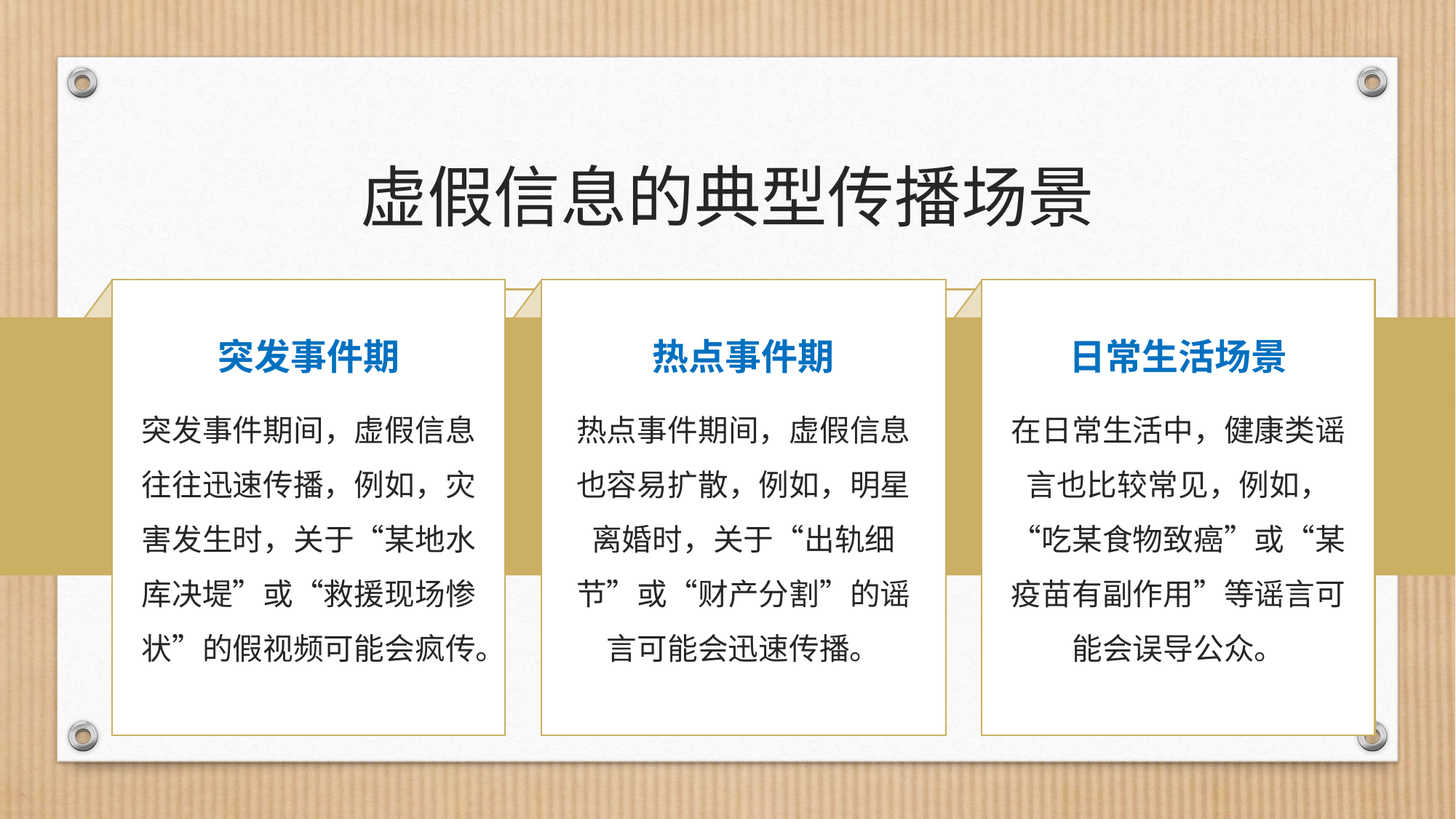

# 虚假信息的典型传播场景

突发事件期
热点事件期
日常生活场景

突发事件期间，虚假信息往往迅速传播，例如，灾害发生时，关于“某地水库决堤”或“救援现场惨状”的假视频可能会疯传。
热点事件期间，虚假信息也容易扩散，例如，明星离婚时，关于“出轨细节”或“财产分割”的谣言可能会迅速传播。
在日常生活中，健康类谣言也比较常见，例如，“吃某食物致癌”或“某疫苗有副作用”等谣言可能会误导公众。